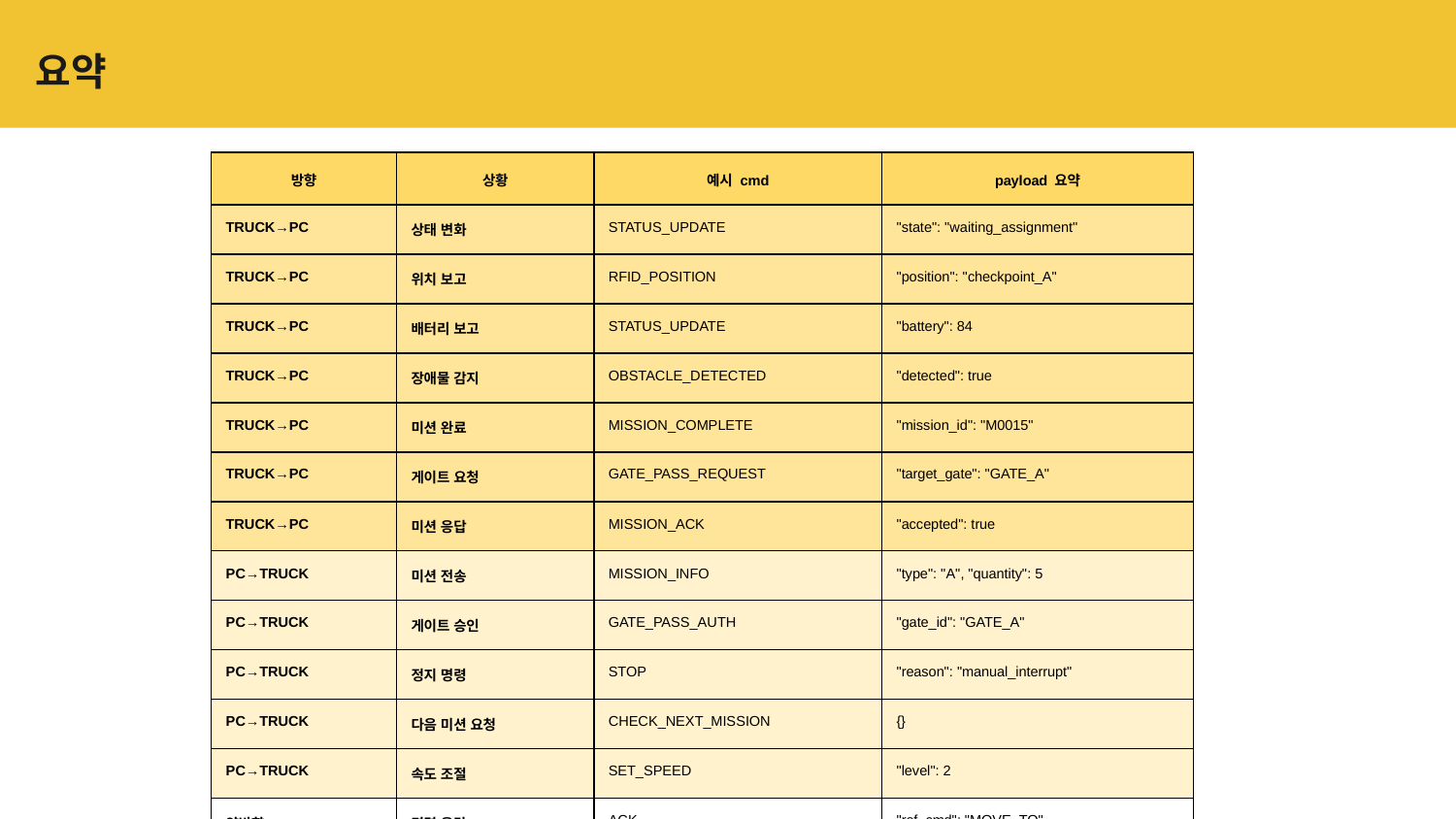

# 요약
| 방향 | 상황 | 예시 cmd | payload 요약 |
| --- | --- | --- | --- |
| TRUCK→PC | 상태 변화 | STATUS\_UPDATE | "state": "waiting\_assignment" |
| TRUCK→PC | 위치 보고 | RFID\_POSITION | "position": "checkpoint\_A" |
| TRUCK→PC | 배터리 보고 | STATUS\_UPDATE | "battery": 84 |
| TRUCK→PC | 장애물 감지 | OBSTACLE\_DETECTED | "detected": true |
| TRUCK→PC | 미션 완료 | MISSION\_COMPLETE | "mission\_id": "M0015" |
| TRUCK→PC | 게이트 요청 | GATE\_PASS\_REQUEST | "target\_gate": "GATE\_A" |
| TRUCK→PC | 미션 응답 | MISSION\_ACK | "accepted": true |
| PC→TRUCK | 미션 전송 | MISSION\_INFO | "type": "A", "quantity": 5 |
| PC→TRUCK | 게이트 승인 | GATE\_PASS\_AUTH | "gate\_id": "GATE\_A" |
| PC→TRUCK | 정지 명령 | STOP | "reason": "manual\_interrupt" |
| PC→TRUCK | 다음 미션 요청 | CHECK\_NEXT\_MISSION | {} |
| PC→TRUCK | 속도 조절 | SET\_SPEED | "level": 2 |
| 양방향 | 명령 응답 | ACK | "ref\_cmd": "MOVE\_TO" |